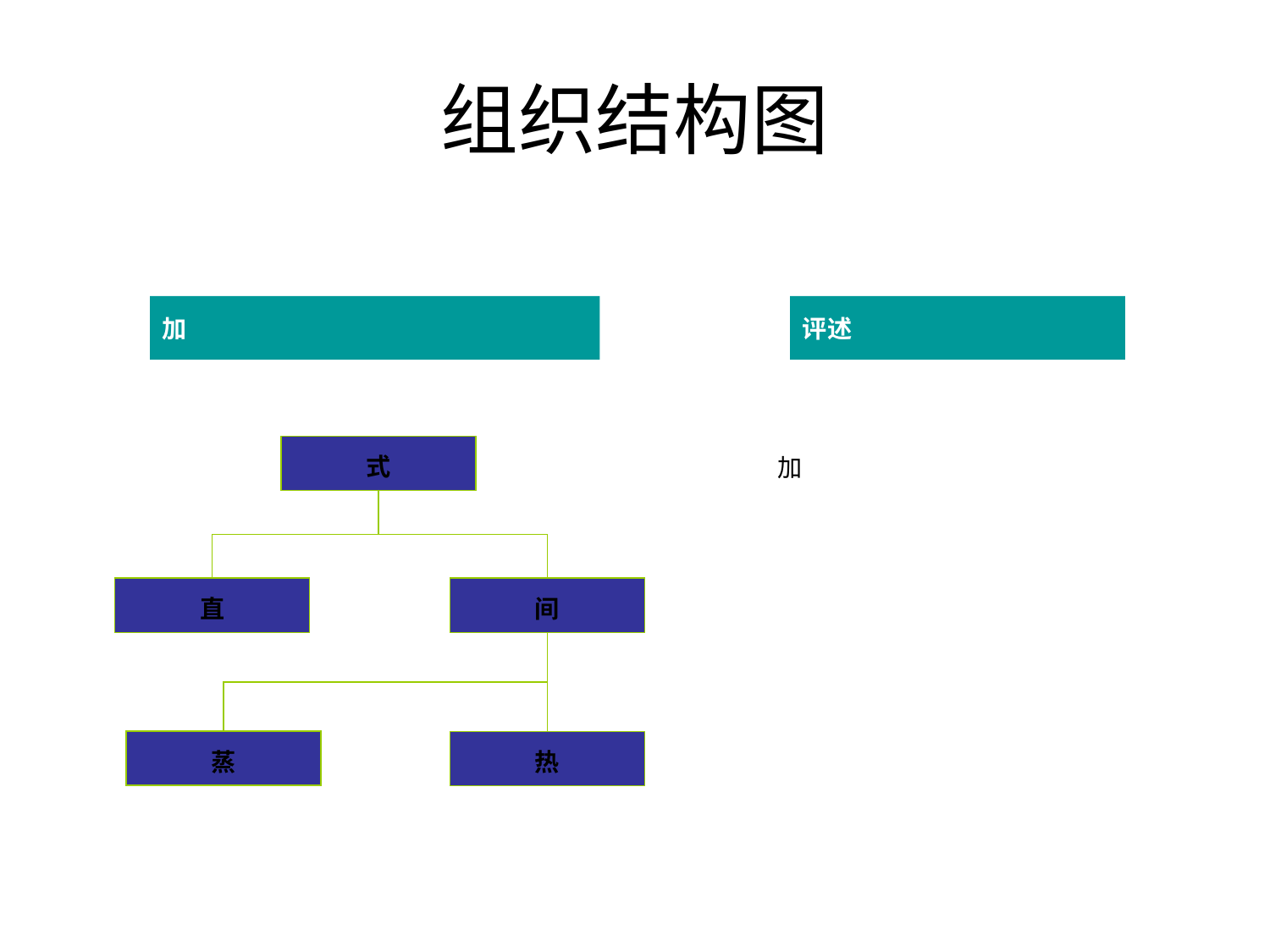

# 组织结构图
加
评述
加
式
直
间
蒸
热